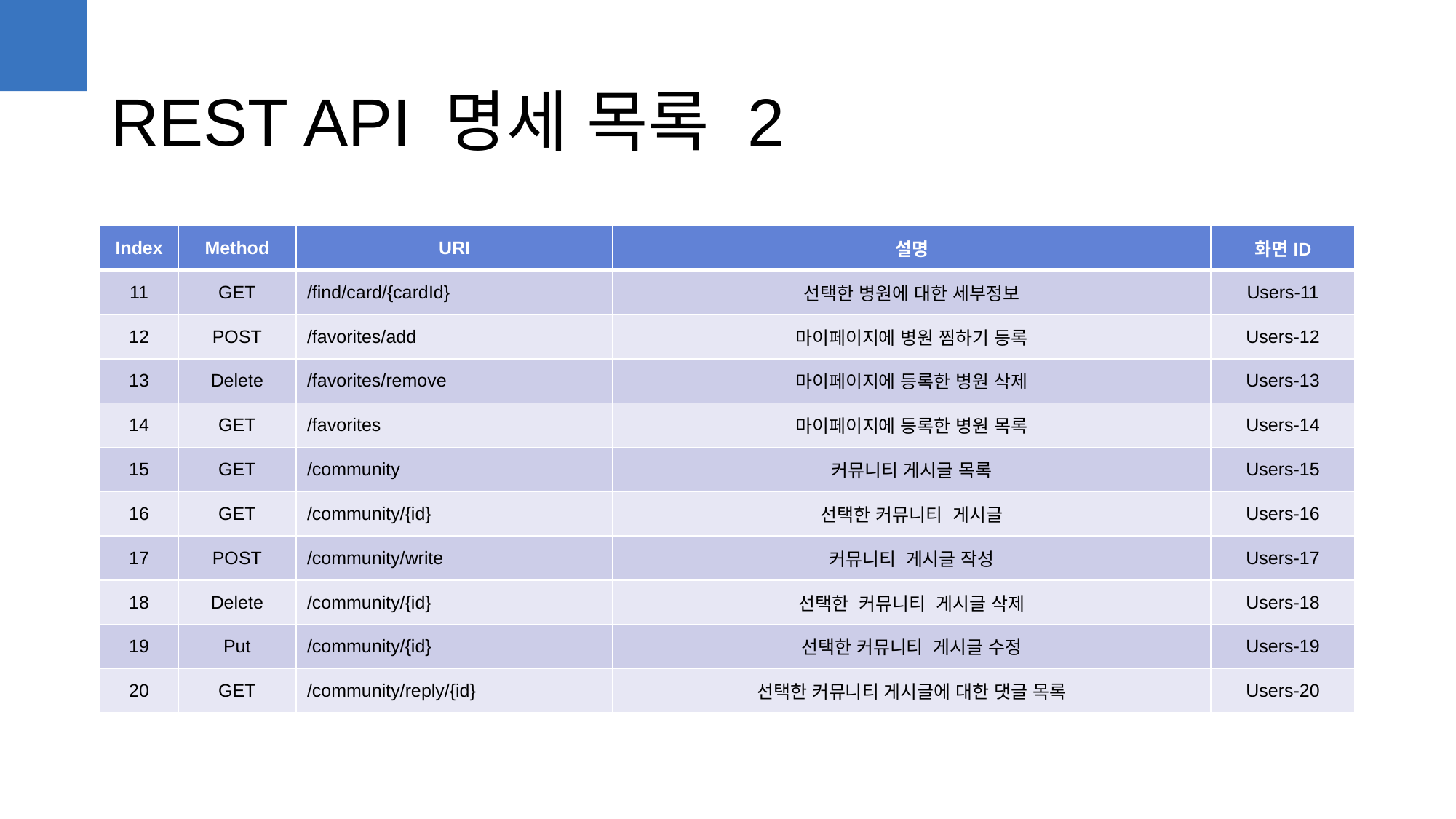

REST API 명세 목록 2
| Index | Method | URI | 설명 | 화면ID |
| --- | --- | --- | --- | --- |
| 11 | GET | /find/card/{cardId} | 선택한 병원에 대한 세부정보 | Users-11 |
| 12 | POST | /favorites/add | 마이페이지에 병원 찜하기 등록 | Users-12 |
| 13 | Delete | /favorites/remove | 마이페이지에 등록한 병원 삭제 | Users-13 |
| 14 | GET | /favorites | 마이페이지에 등록한 병원 목록 | Users-14 |
| 15 | GET | /community | 커뮤니티 게시글 목록 | Users-15 |
| 16 | GET | /community/{id} | 선택한 커뮤니티 게시글 | Users-16 |
| 17 | POST | /community/write | 커뮤니티 게시글 작성 | Users-17 |
| 18 | Delete | /community/{id} | 선택한 커뮤니티 게시글 삭제 | Users-18 |
| 19 | Put | /community/{id} | 선택한 커뮤니티 게시글 수정 | Users-19 |
| 20 | GET | /community/reply/{id} | 선택한 커뮤니티 게시글에 대한 댓글 목록 | Users-20 |